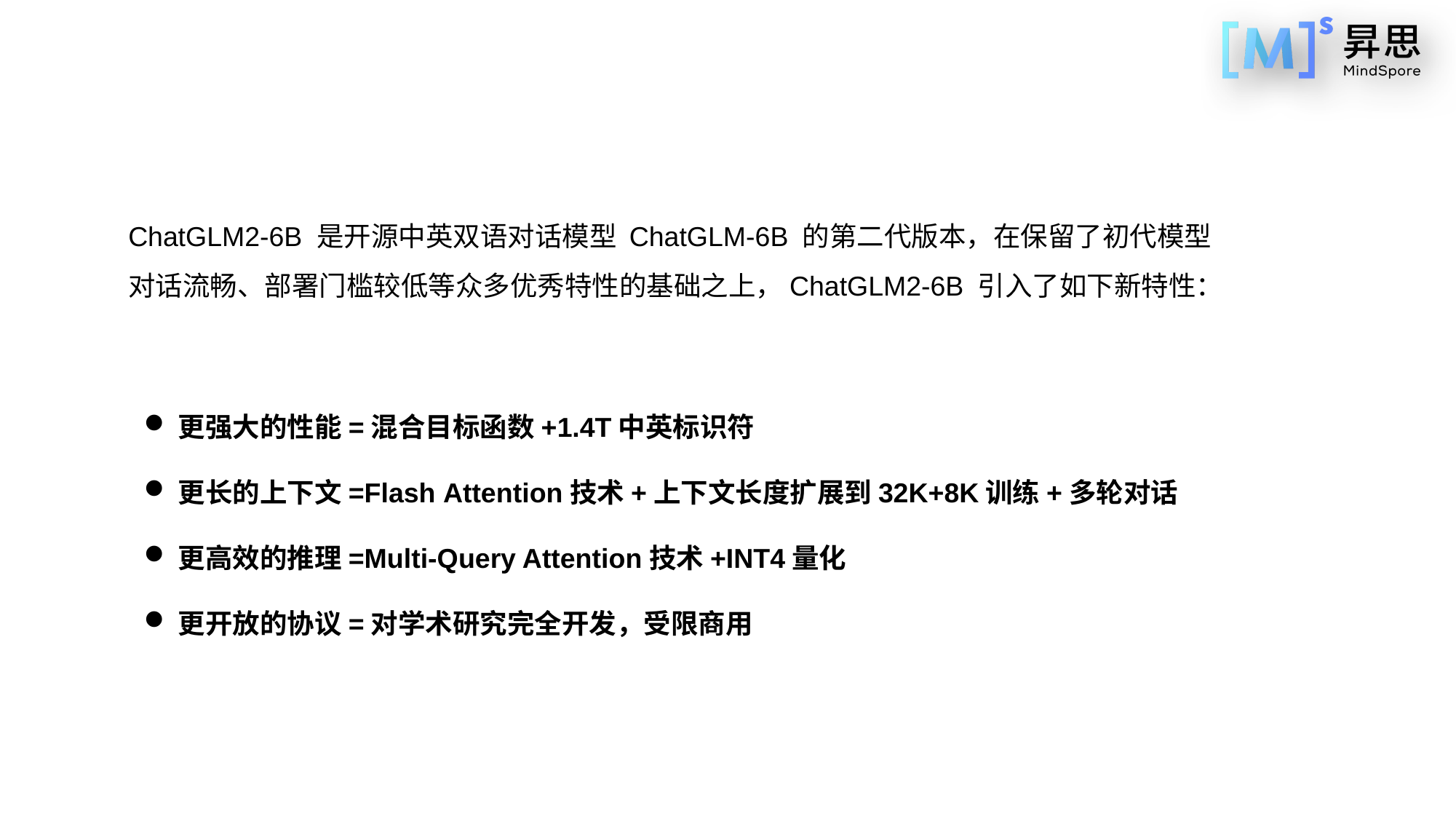

ChatGLM2-6B 是开源中英双语对话模型 ChatGLM-6B 的第二代版本，在保留了初代模型对话流畅、部署门槛较低等众多优秀特性的基础之上，ChatGLM2-6B 引入了如下新特性：
更强大的性能=混合目标函数+1.4T中英标识符
更长的上下文=Flash Attention技术+上下文长度扩展到32K+8K训练+多轮对话
更高效的推理=Multi-Query Attention技术+INT4量化
更开放的协议=对学术研究完全开发，受限商用